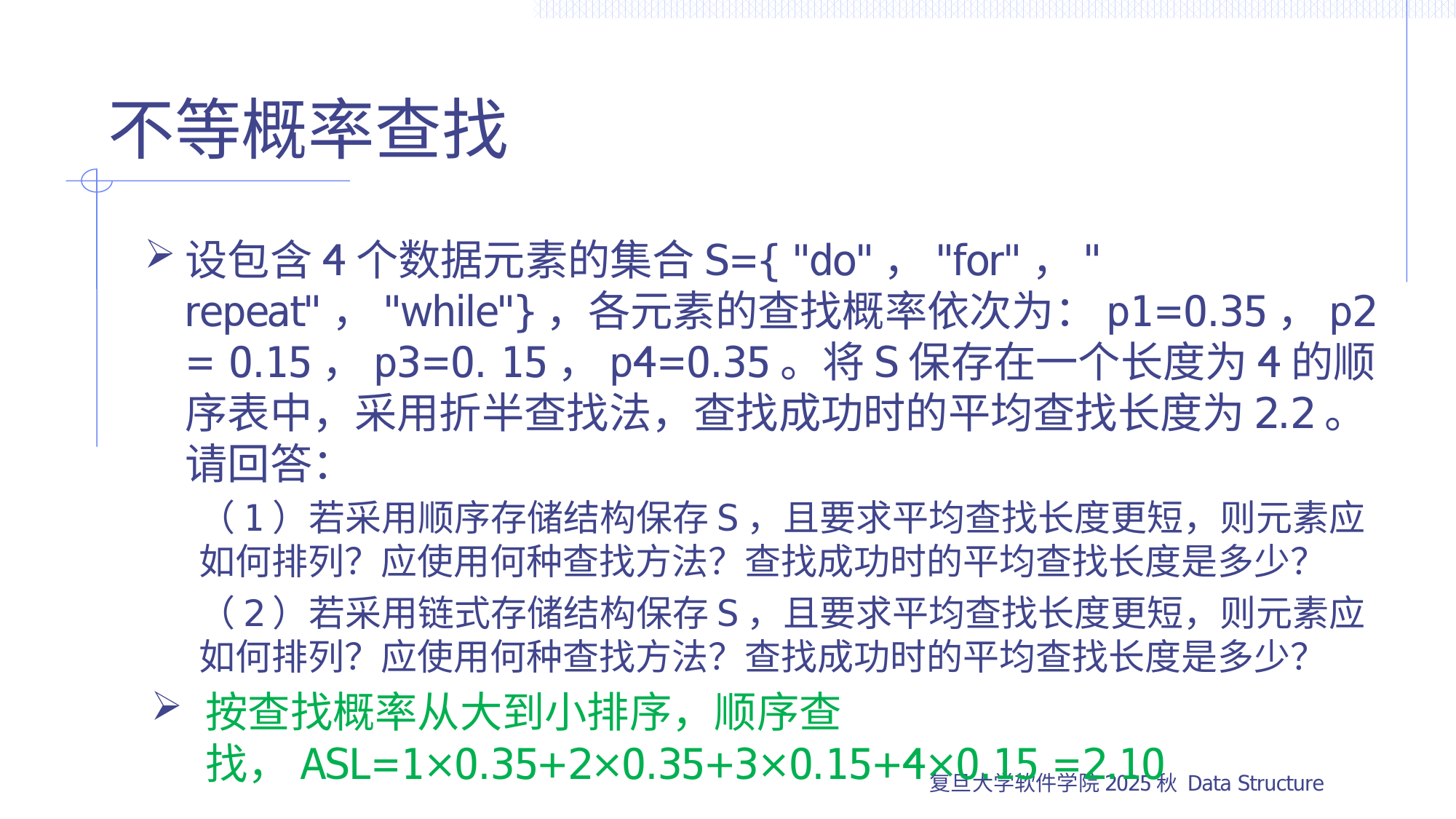

# 不等概率查找
设包含4个数据元素的集合S={ "do"，"for"，" repeat"，"while"}，各元素的查找概率依次为：p1=0.35，p2 = 0.15，p3=0. 15，p4=0.35。将S保存在一个长度为4的顺序表中，采用折半查找法，查找成功时的平均查找长度为2.2。请回答：
（1）若采用顺序存储结构保存S，且要求平均查找长度更短，则元素应如何排列？应使用何种查找方法？查找成功时的平均查找长度是多少？
（2）若采用链式存储结构保存S，且要求平均查找长度更短，则元素应如何排列？应使用何种查找方法？查找成功时的平均查找长度是多少？
按查找概率从大到小排序，顺序查找，ASL=1×0.35+2×0.35+3×0.15+4×0.15 =2.10